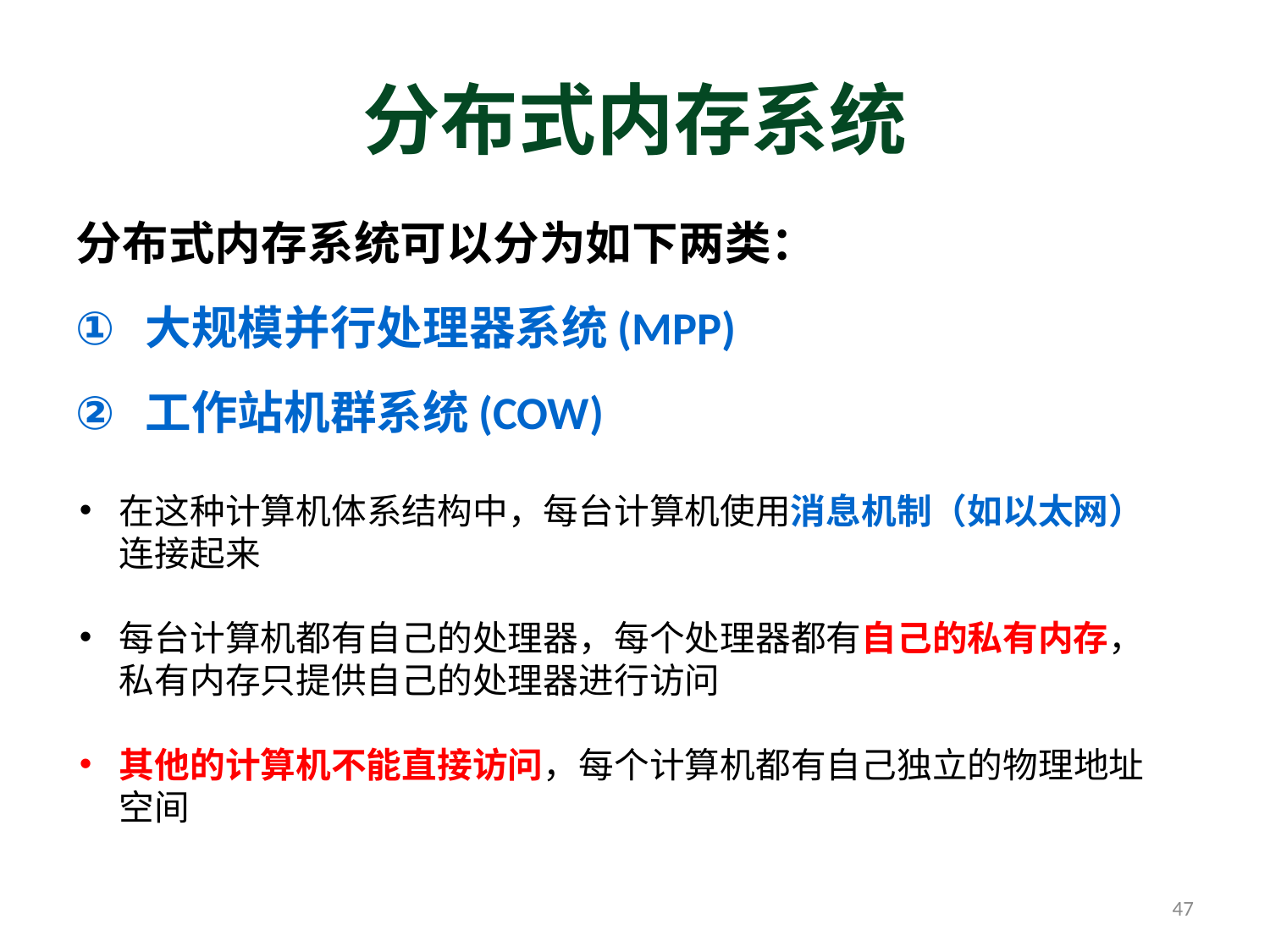

# 分布式内存系统
分布式内存系统可以分为如下两类：
大规模并行处理器系统(MPP)
工作站机群系统(COW)

在这种计算机体系结构中，每台计算机使用消息机制（如以太网）连接起来

每台计算机都有自己的处理器，每个处理器都有自己的私有内存，私有内存只提供自己的处理器进行访问

其他的计算机不能直接访问，每个计算机都有自己独立的物理地址空间
47